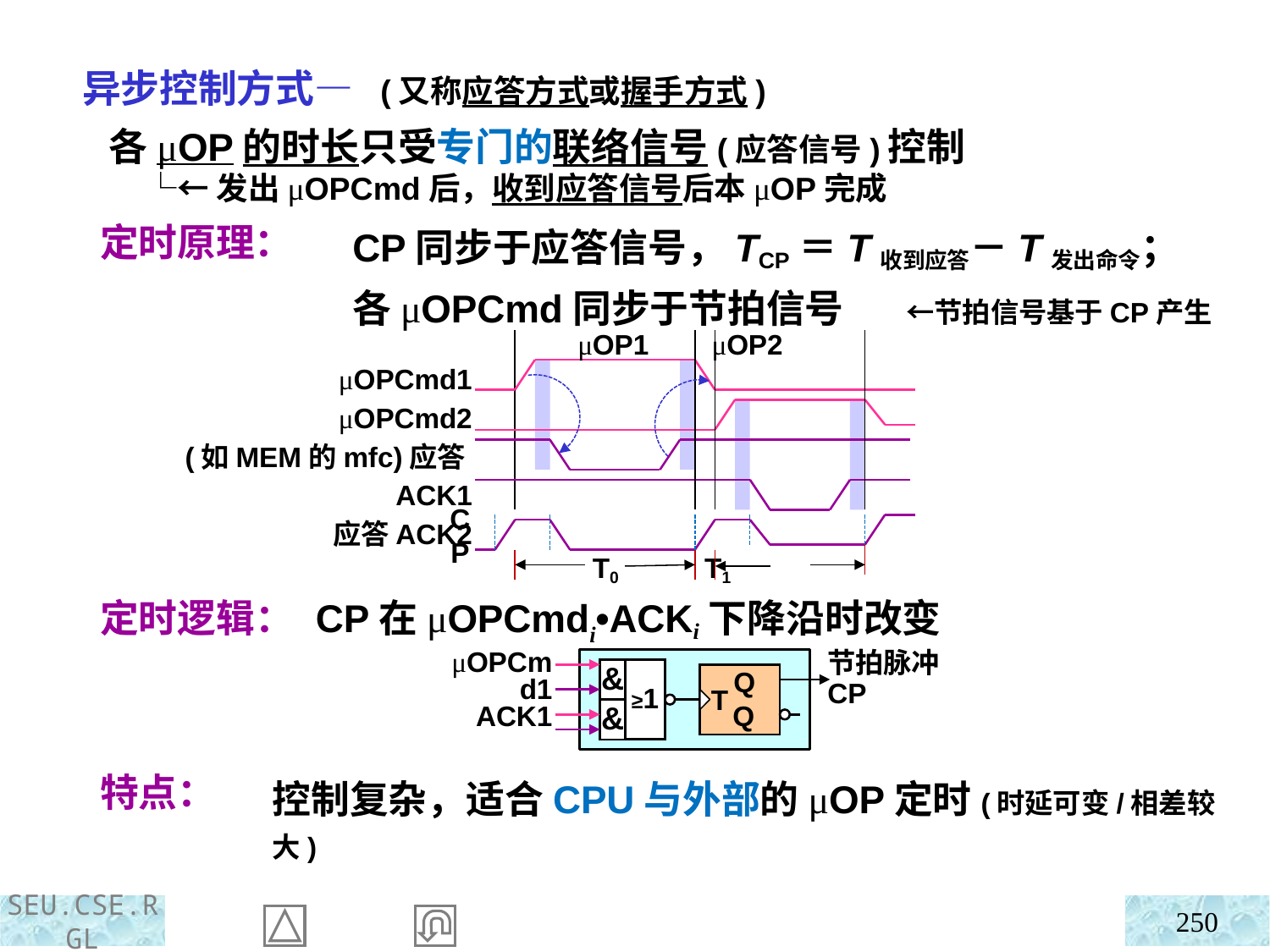

异步控制方式—  (又称应答方式或握手方式)
       各μOP的时长只受专门的联络信号(应答信号)控制
               └←发出μOPCmd后，收到应答信号后本μOP完成
      定时原理：

      定时逻辑：

      特点：
CP同步于应答信号，TCP＝T收到应答－T发出命令；
各μOPCmd同步于节拍信号       ←节拍信号基于CP产生
μOP1        μOP2
μOPCmd1
μOPCmd2
(如MEM的mfc)应答ACK1
应答ACK2

CP
T0           T1
    CP在μOPCmdi•ACKi下降沿时改变

控制复杂，适合CPU与外部的μOP定时(时延可变/相差较大)
μOPCmd1
ACK1

&
≥1
    Q
     Q
节拍脉冲CP
T

&

250